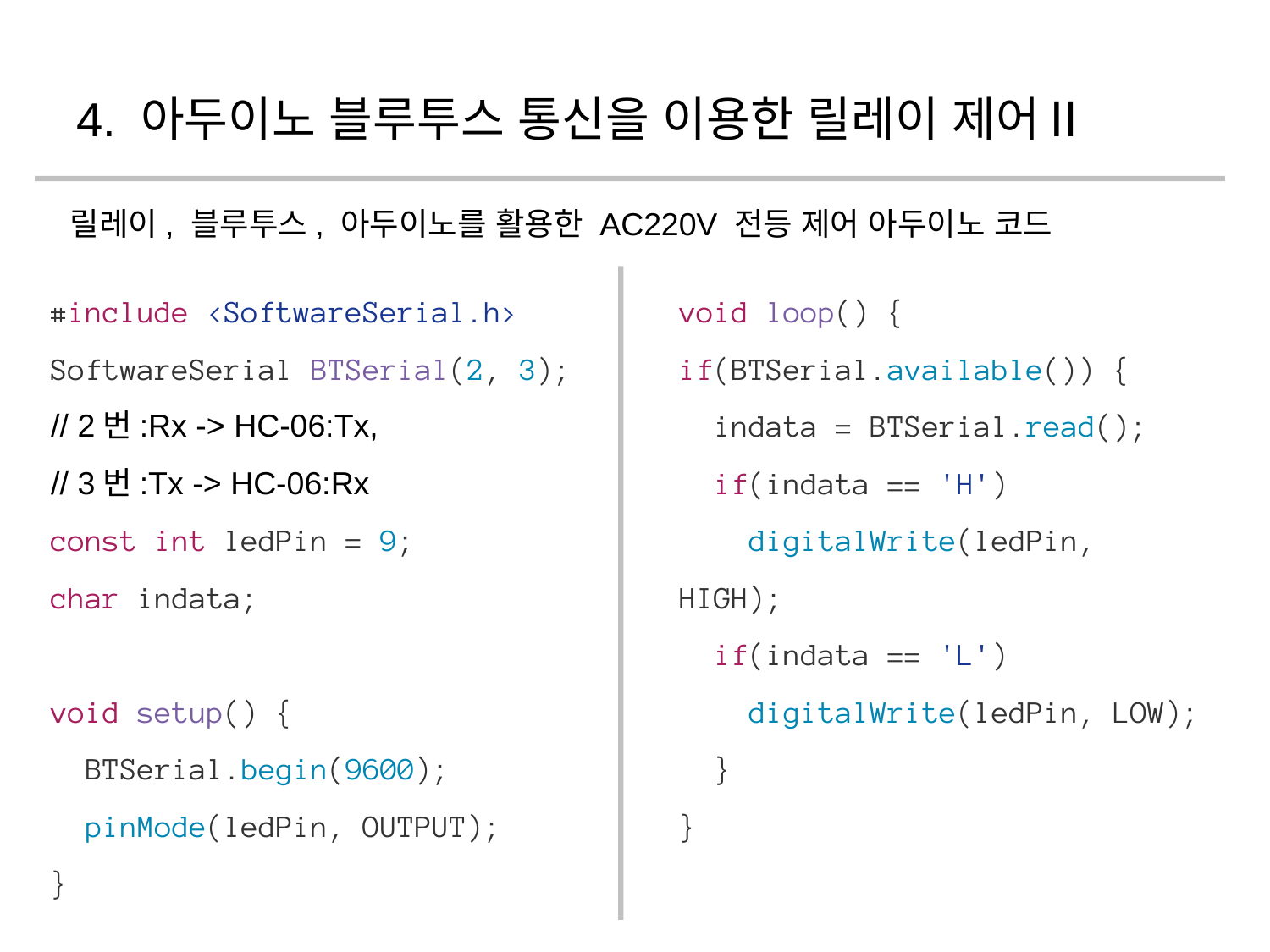

# 4. 아두이노 블루투스 통신을 이용한 릴레이 제어Ⅱ

릴레이, 블루투스, 아두이노를 활용한 AC220V 전등 제어 아두이노 코드
#include <SoftwareSerial.h>
SoftwareSerial BTSerial(2, 3);
// 2번:Rx -> HC-06:Tx,
// 3번:Tx -> HC-06:Rx
const int ledPin = 9;
char indata;

void setup() {
  BTSerial.begin(9600);
  pinMode(ledPin, OUTPUT);
}
void loop() {
if(BTSerial.available()) {
  indata = BTSerial.read();
  if(indata == 'H')
    digitalWrite(ledPin, HIGH);
  if(indata == 'L')
    digitalWrite(ledPin, LOW);
  }
}